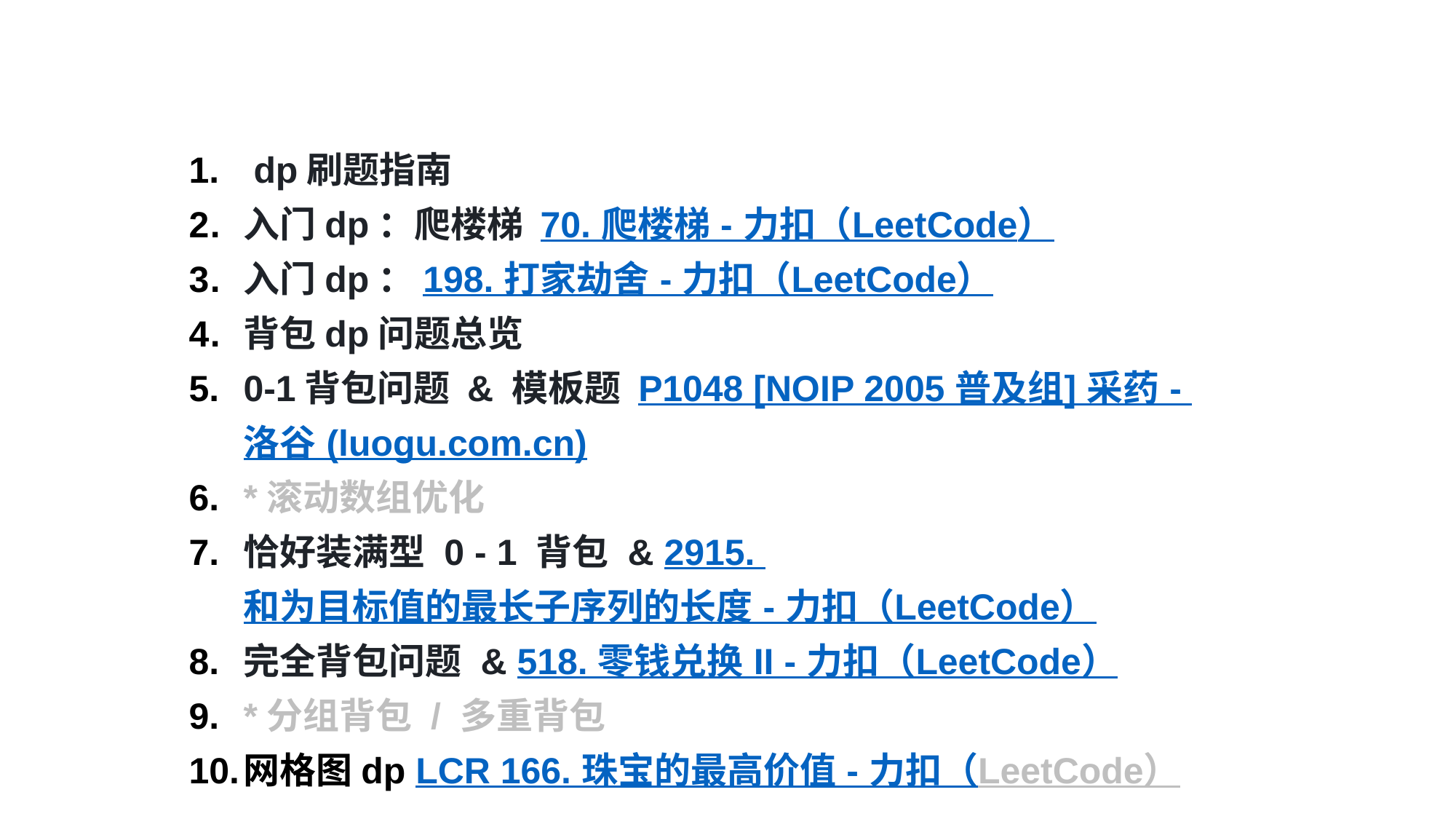

dp刷题指南
入门dp：爬楼梯 70. 爬楼梯 - 力扣（LeetCode）
入门dp：198. 打家劫舍 - 力扣（LeetCode）
背包dp问题总览
0-1背包问题 & 模板题 P1048 [NOIP 2005 普及组] 采药 - 洛谷 (luogu.com.cn)
*滚动数组优化
恰好装满型 0 - 1 背包 & 2915. 和为目标值的最长子序列的长度 - 力扣（LeetCode）
完全背包问题 & 518. 零钱兑换 II - 力扣（LeetCode）
*分组背包 / 多重背包
网格图dp LCR 166. 珠宝的最高价值 - 力扣（LeetCode）